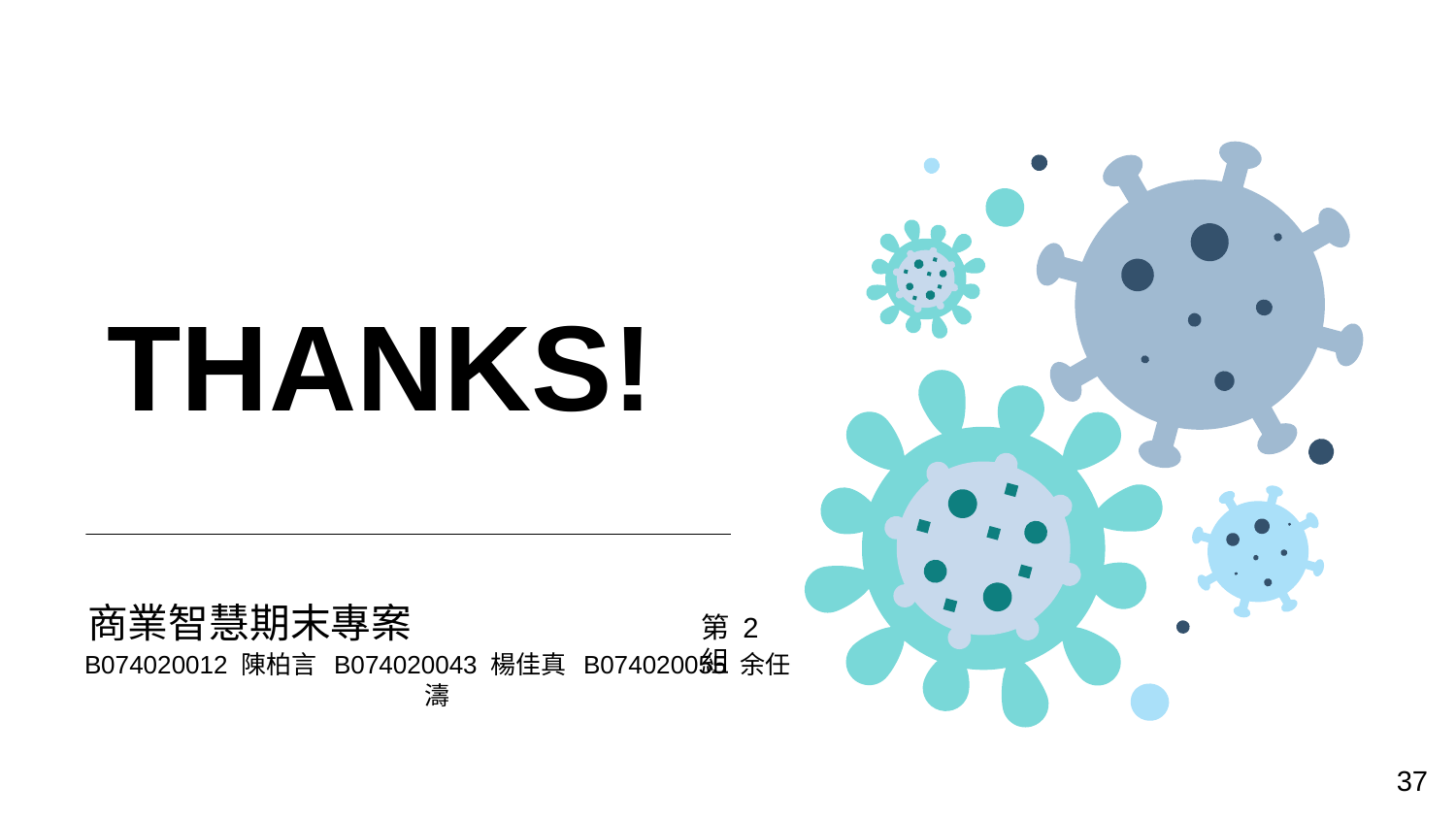

THANKS!
商業智慧期末專案
第 2 組
B074020012 陳柏言  B074020043 楊佳真  B074020055 余任濤
37